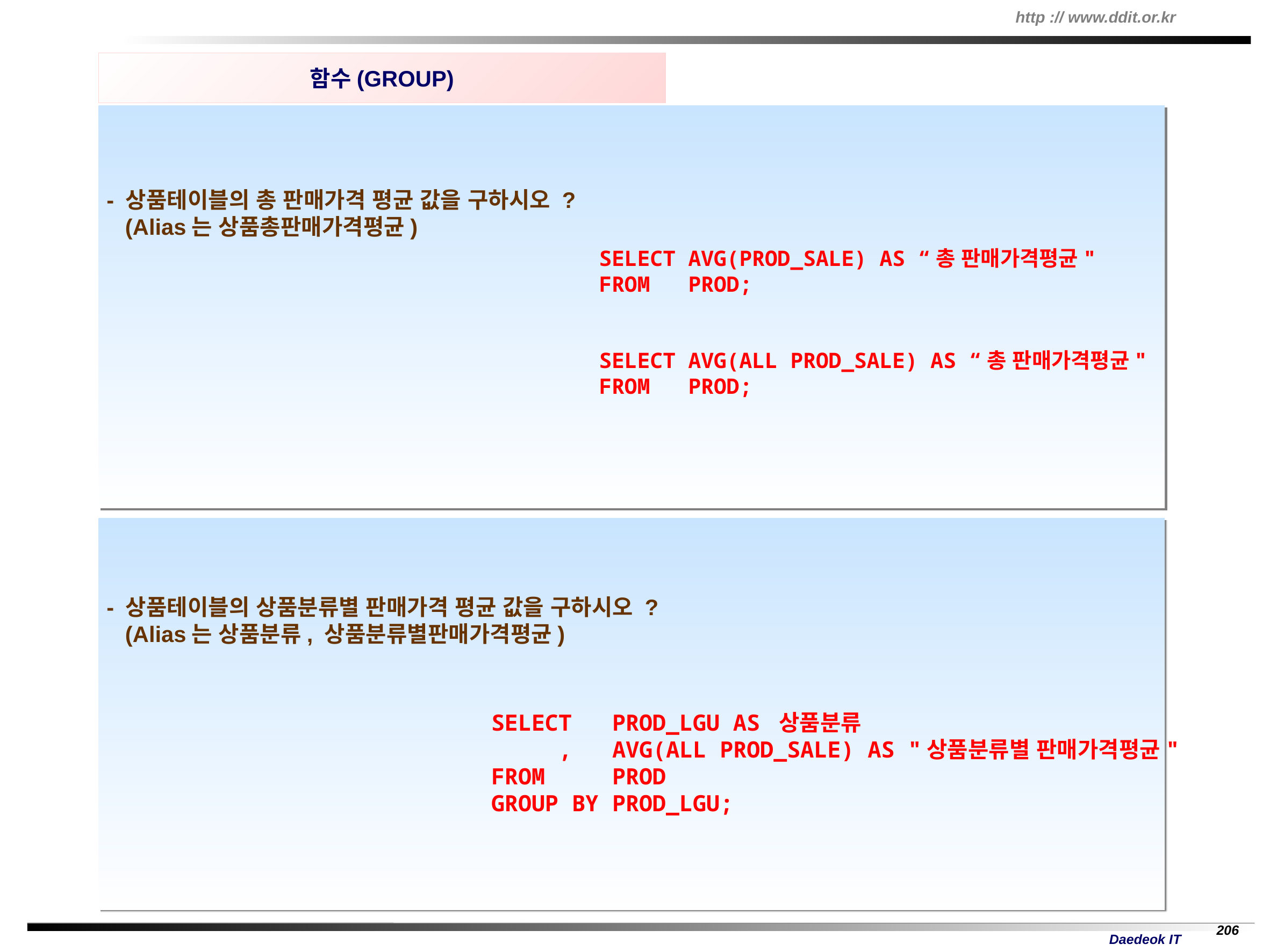

함수(GROUP)
- 상품테이블의 총 판매가격 평균 값을 구하시오 ?
   (Alias는 상품총판매가격평균)

SELECT AVG(PROD_SALE) AS “총 판매가격평균"
FROM   PROD;

SELECT AVG(ALL PROD_SALE) AS “총 판매가격평균"
FROM   PROD;

- 상품테이블의 상품분류별 판매가격 평균 값을 구하시오 ?
   (Alias는 상품분류, 상품분류별판매가격평균)

SELECT   PROD_LGU AS 상품분류
     ,   AVG(ALL PROD_SALE) AS "상품분류별 판매가격평균"
FROM     PROD
GROUP BY PROD_LGU;